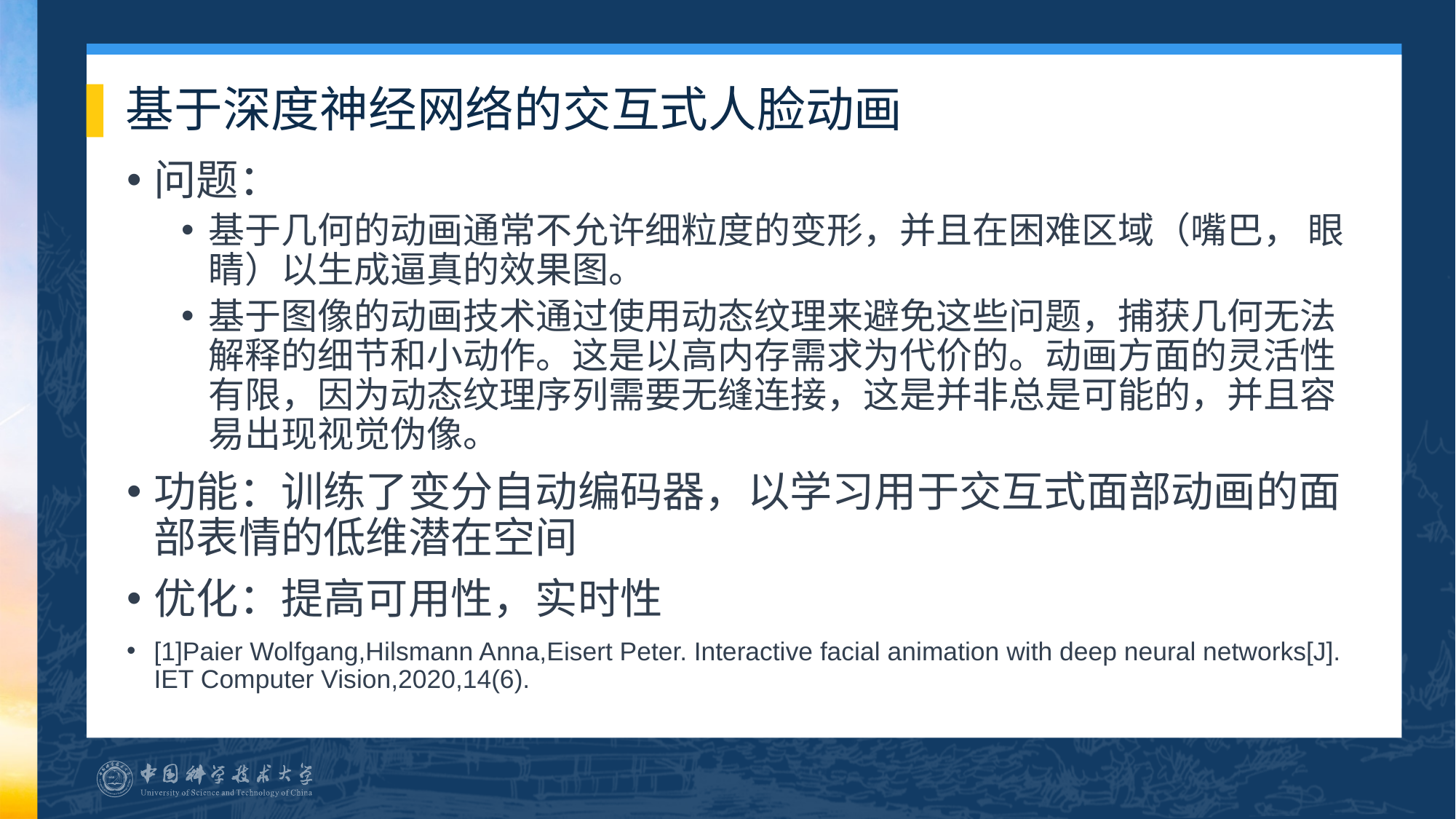

# 基于深度神经网络的交互式人脸动画
问题：
基于几何的动画通常不允许细粒度的变形，并且在困难区域（嘴巴， 眼睛）以生成逼真的效果图。
基于图像的动画技术通过使用动态纹理来避免这些问题，捕获几何无法解释的细节和小动作。这是以高内存需求为代价的。动画方面的灵活性有限，因为动态纹理序列需要无缝连接，这是并非总是可能的，并且容易出现视觉伪像。
功能：训练了变分自动编码器，以学习用于交互式面部动画的面部表情的低维潜在空间
优化：提高可用性，实时性
[1]Paier Wolfgang,Hilsmann Anna,Eisert Peter. Interactive facial animation with deep neural networks[J]. IET Computer Vision,2020,14(6).